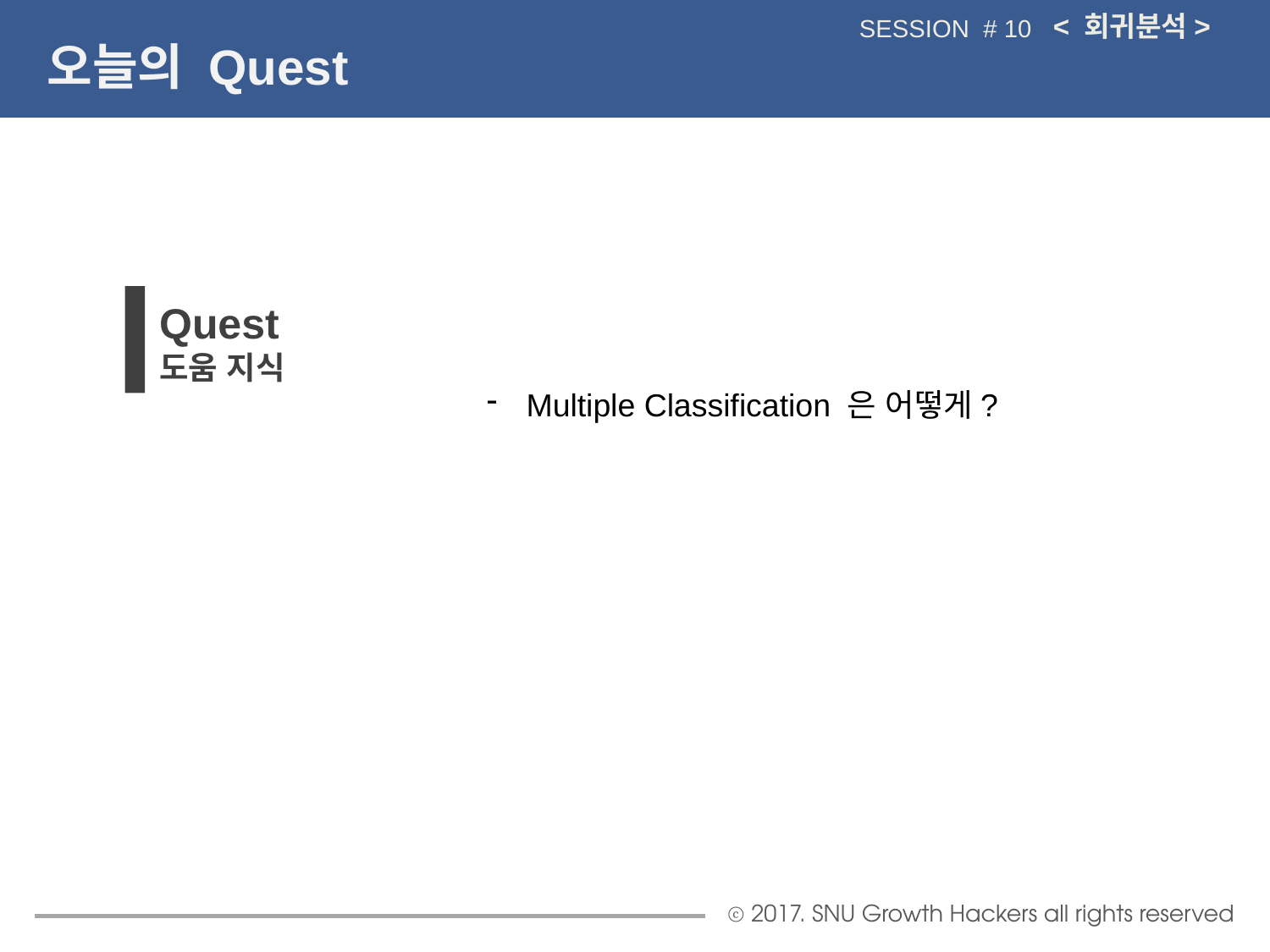

< 회귀분석>
SESSION  # 10
오늘의 Quest

Quest
도움 지식
Multiple Classification 은 어떻게?

ⓒ 2017. SNU Growth Hackers all rights reserved